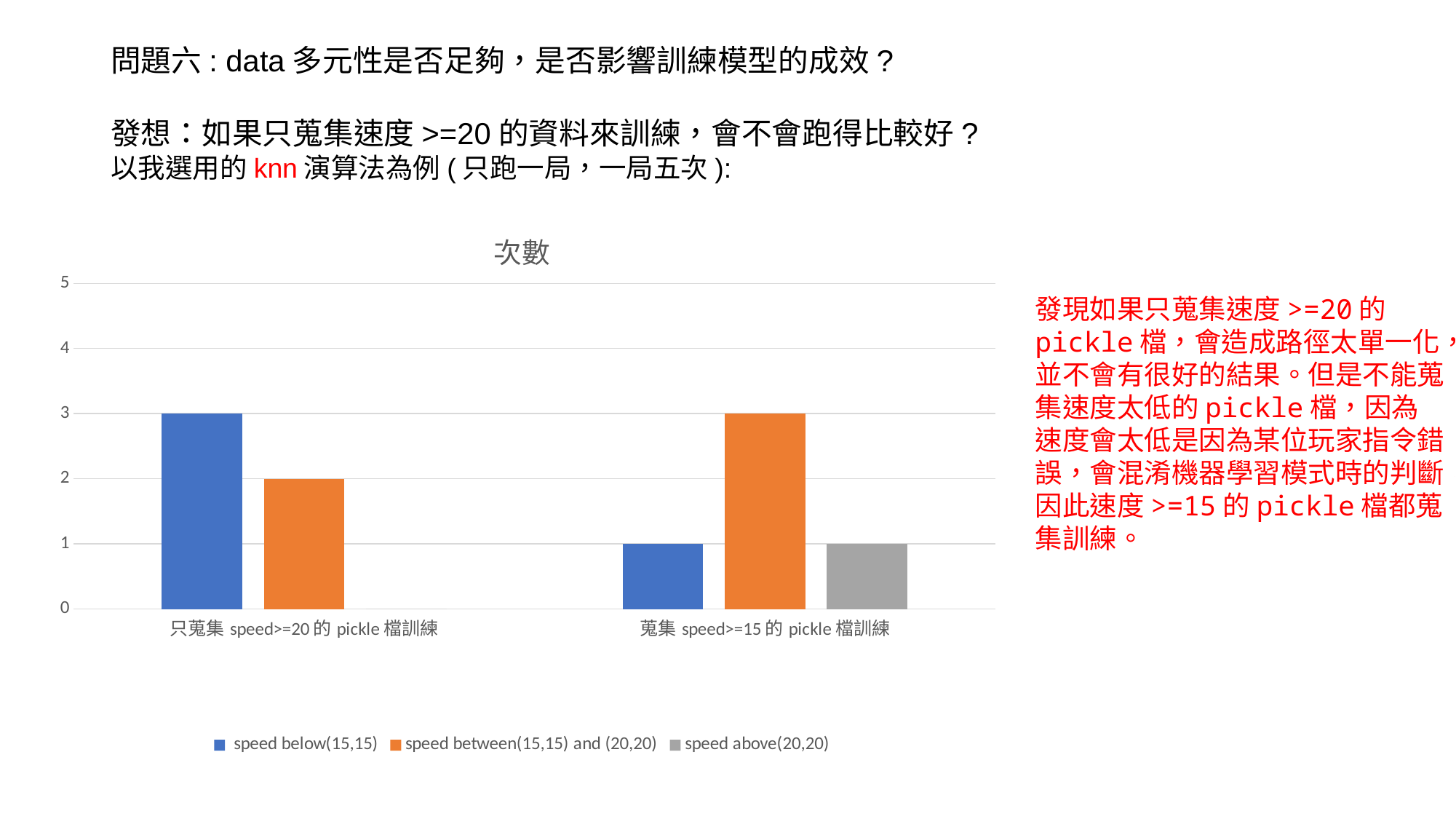

問題六: data多元性是否足夠，是否影響訓練模型的成效?

發想：如果只蒐集速度>=20的資料來訓練，會不會跑得比較好?
以我選用的knn演算法為例(只跑一局，一局五次):

### Chart: 次數

| Category |  speed below(15,15) | speed between(15,15) and (20,20) | speed above(20,20) |
|---|---|---|---|
| 只蒐集speed>=20的pickle檔訓練 | 3.0 | 2.0 | 0.0 |
| 蒐集speed>=15的pickle檔訓練 | 1.0 | 3.0 | 1.0 |
發現如果只蒐集速度>=20的pickle檔，會造成路徑太單一化，並不會有很好的結果。但是不能蒐集速度太低的pickle檔，因為速度會太低是因為某位玩家指令錯誤，會混淆機器學習模式時的判斷，因此速度>=15的pickle檔都蒐集訓練。